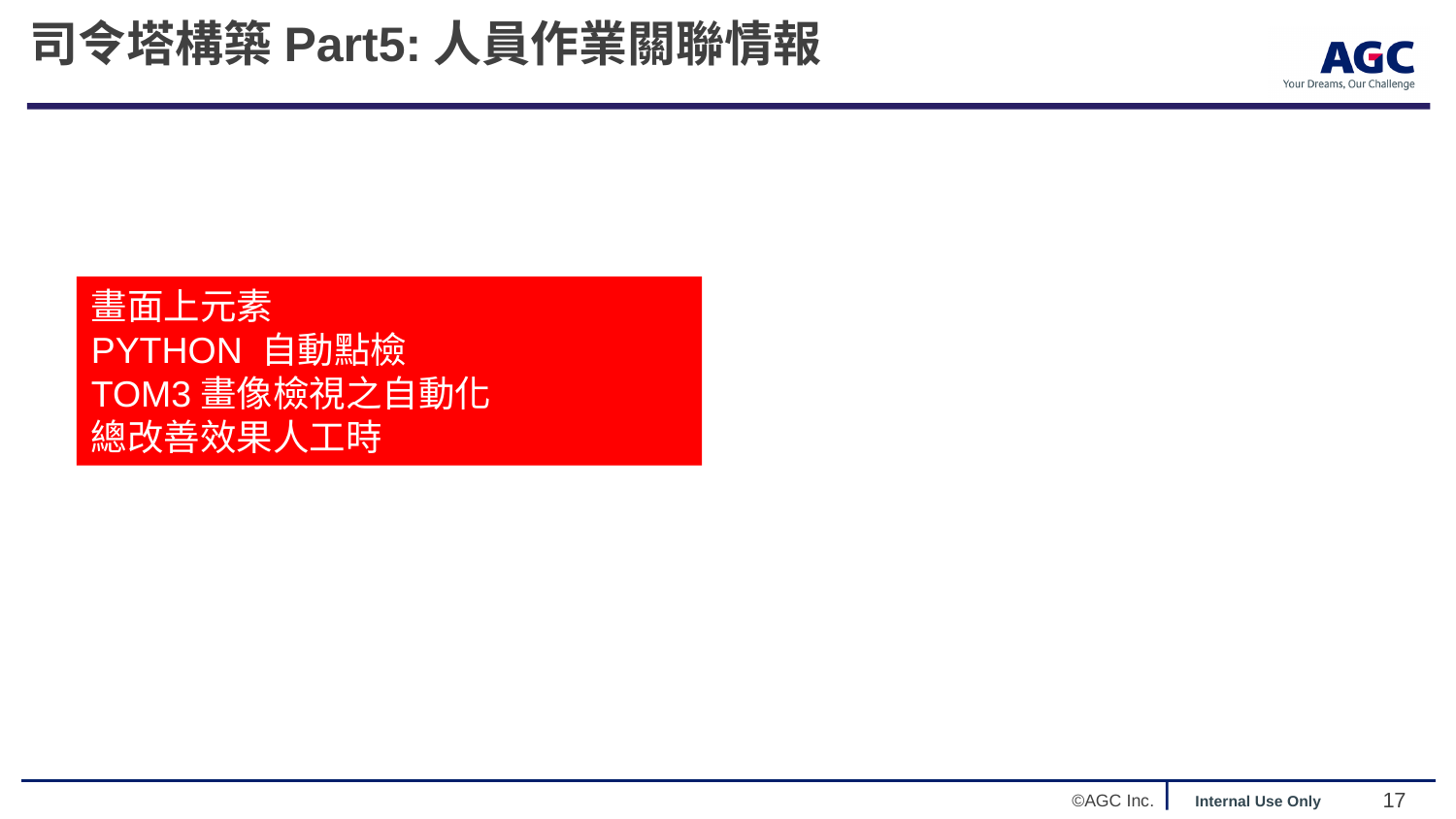

# 司令塔構築Part5:人員作業關聯情報
畫面上元素
PYTHON 自動點檢
TOM3畫像檢視之自動化
總改善效果人工時